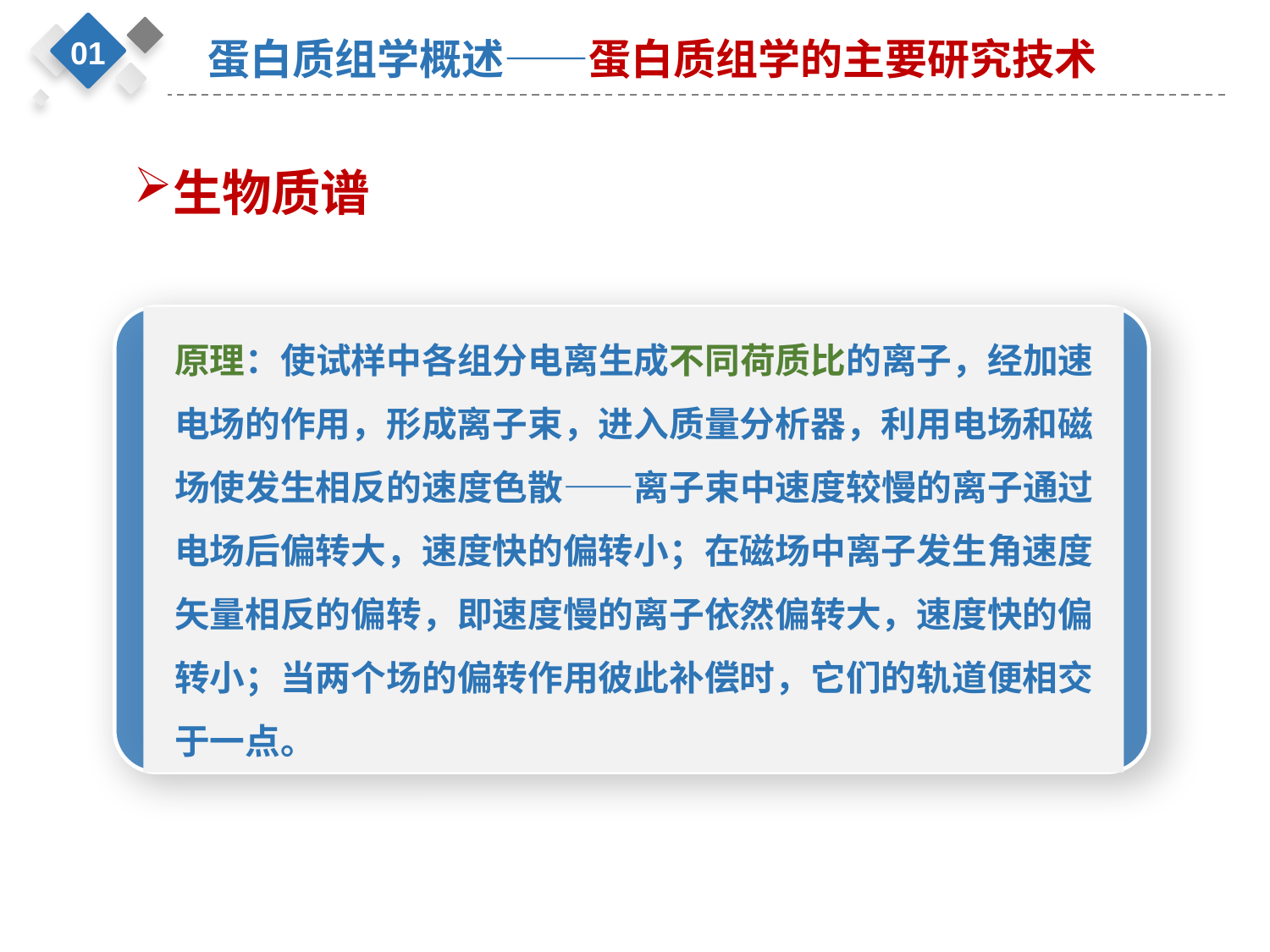

01

蛋白质组学概述——蛋白质组学的主要研究技术
生物质谱

原理：使试样中各组分电离生成不同荷质比的离子，经加速电场的作用，形成离子束，进入质量分析器，利用电场和磁场使发生相反的速度色散——离子束中速度较慢的离子通过电场后偏转大，速度快的偏转小；在磁场中离子发生角速度矢量相反的偏转，即速度慢的离子依然偏转大，速度快的偏转小；当两个场的偏转作用彼此补偿时，它们的轨道便相交于一点。